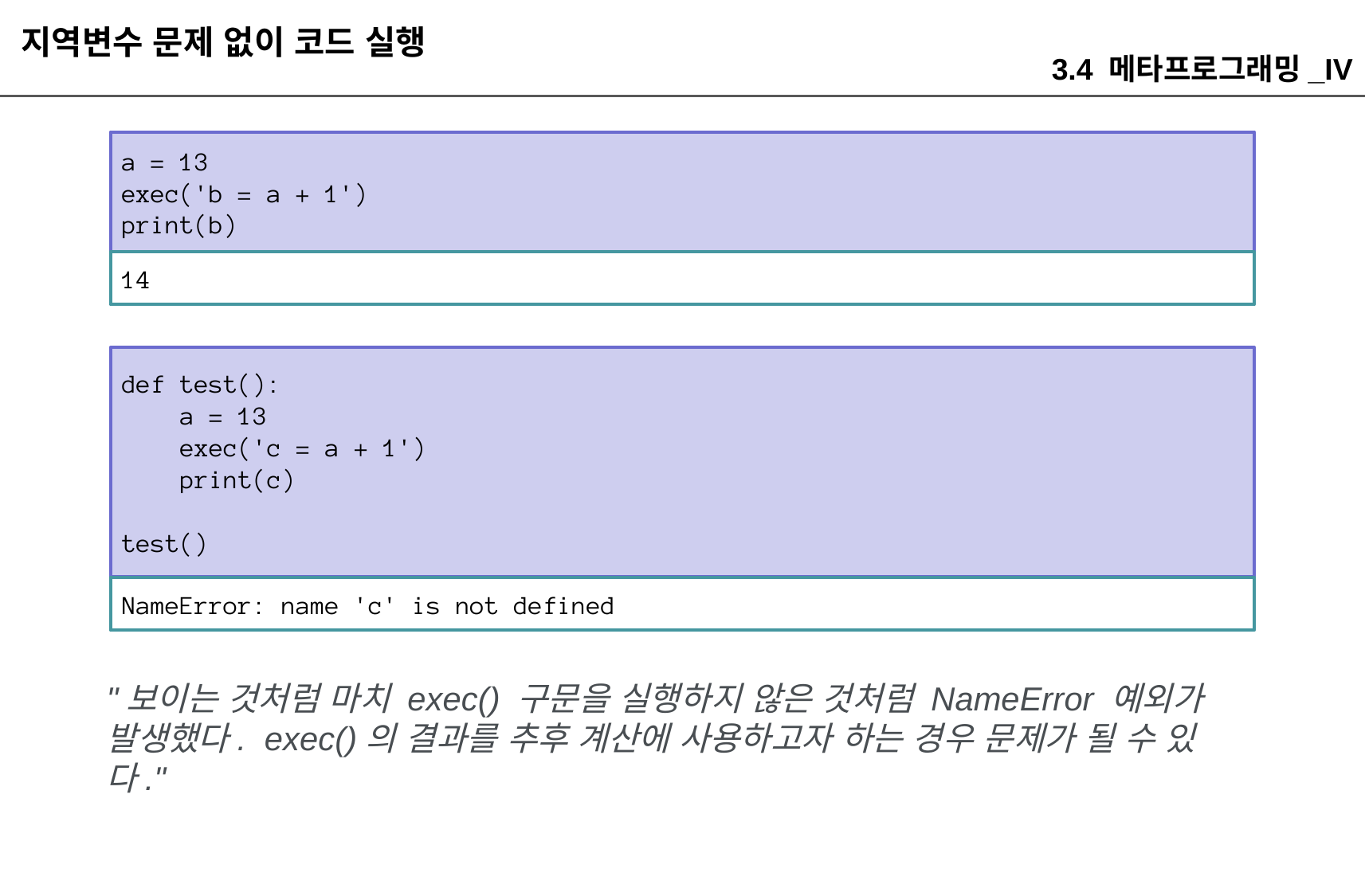

지역변수 문제 없이 코드 실행
3.4 메타프로그래밍_IV
a = 13
exec('b = a + 1')
print(b)
14
def test():
    a = 13
    exec('c = a + 1')
    print(c)

test()
NameError: name 'c' is not defined
"보이는 것처럼 마치 exec() 구문을 실행하지 않은 것처럼 NameError 예외가 발생했다.  exec()의 결과를 추후 계산에 사용하고자 하는 경우 문제가 될 수 있다."